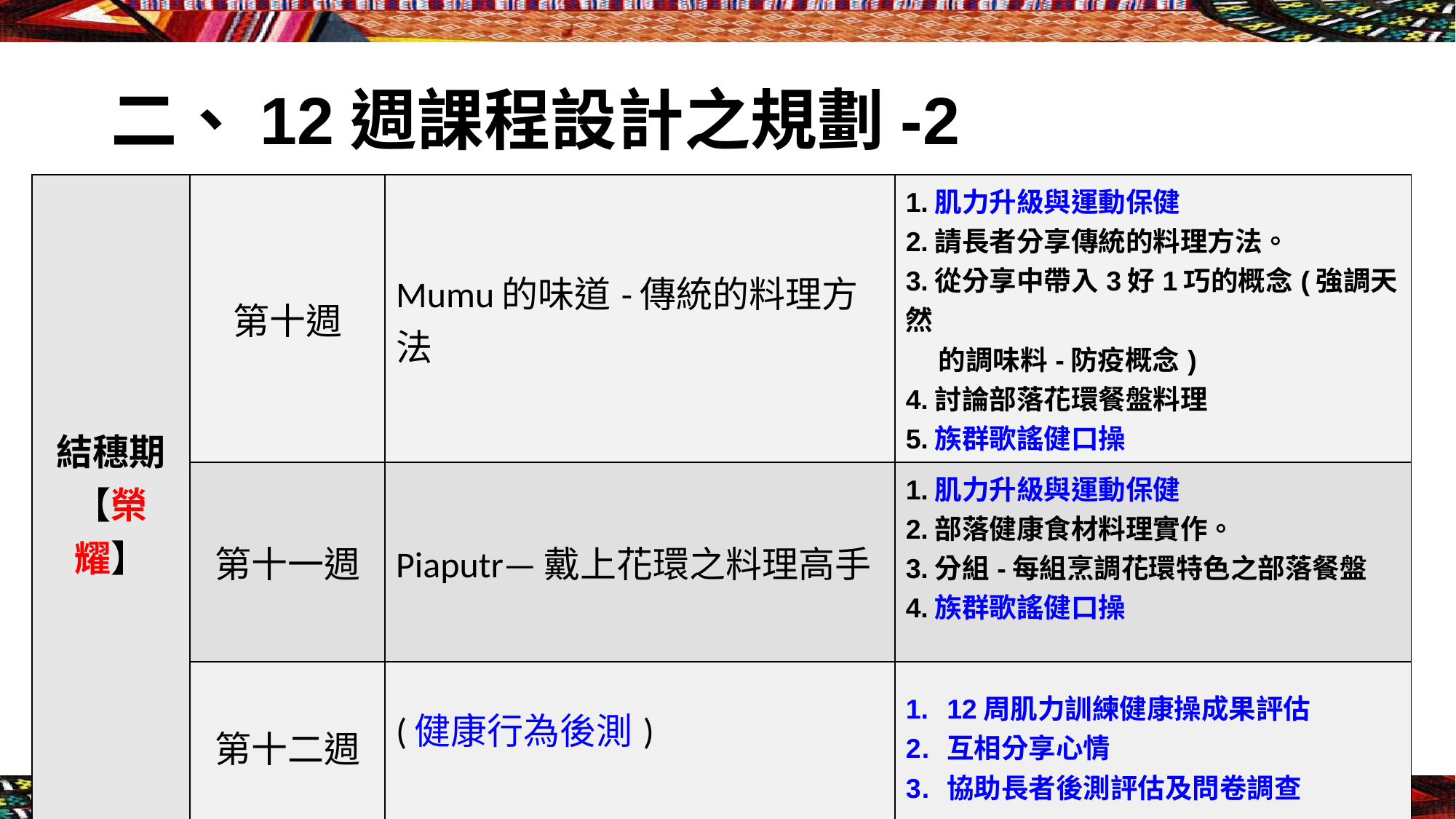

# 二、12週課程設計之規劃-2
| 結穗期 【榮耀】 | 第十週 | Mumu的味道-傳統的料理方法 | 1.肌力升級與運動保健 2.請長者分享傳統的料理方法。 3.從分享中帶入3好1巧的概念(強調天然 的調味料-防疫概念) 4.討論部落花環餐盤料理 5.族群歌謠健口操 |
| --- | --- | --- | --- |
|  | 第十一週 | Piaputr—戴上花環之料理高手 | 1.肌力升級與運動保健 2.部落健康食材料理實作。 3.分組-每組烹調花環特色之部落餐盤 4.族群歌謠健口操 |
|  | 第十二週 | (健康行為後測) | 12周肌力訓練健康操成果評估 互相分享心情 協助長者後測評估及問卷調查 |